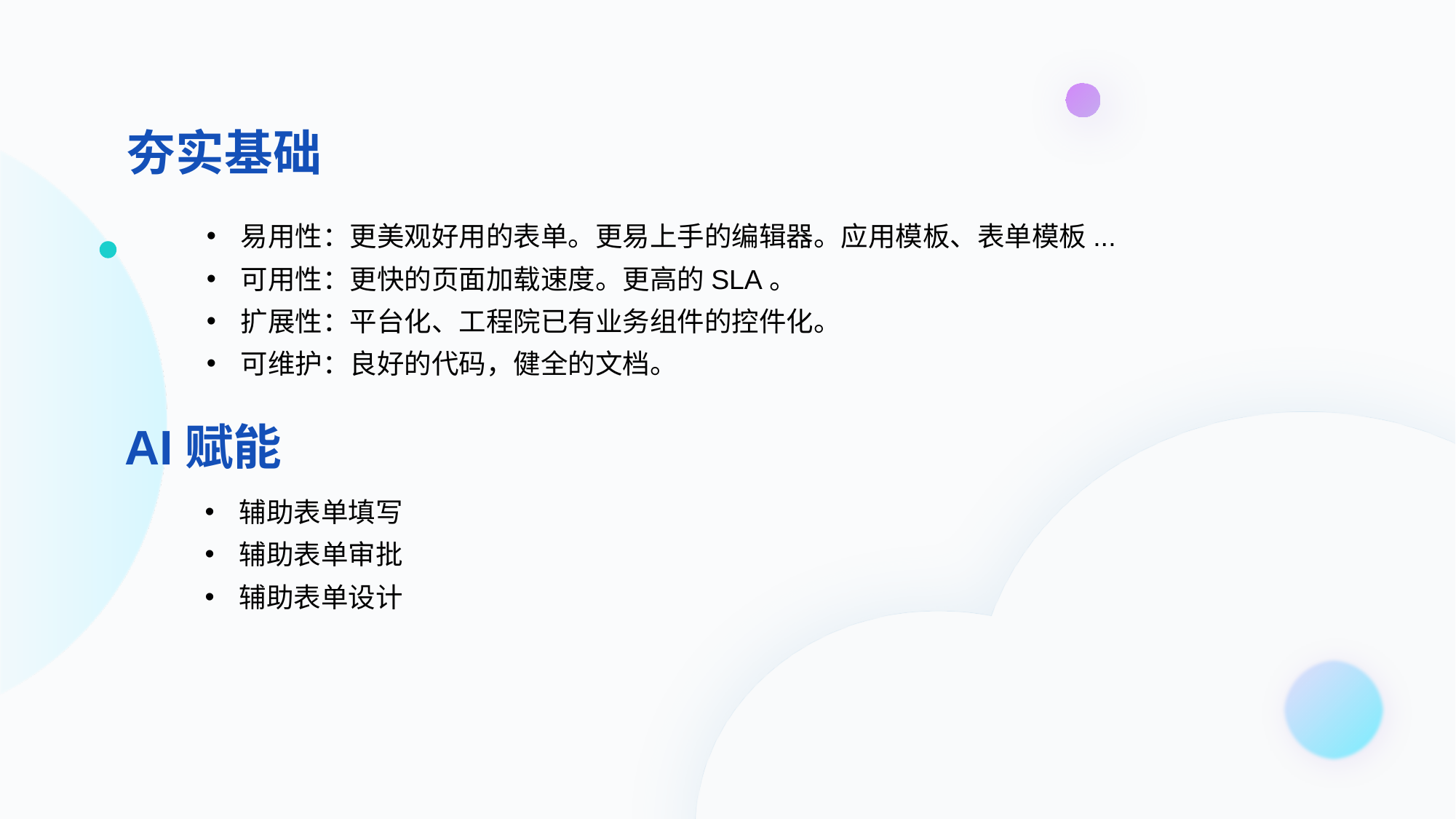

夯实基础
易用性：更美观好用的表单。更易上手的编辑器。应用模板、表单模板...
可用性：更快的页面加载速度。更高的SLA。
扩展性：平台化、工程院已有业务组件的控件化。
可维护：良好的代码，健全的文档。

AI赋能
辅助表单填写
辅助表单审批
辅助表单设计